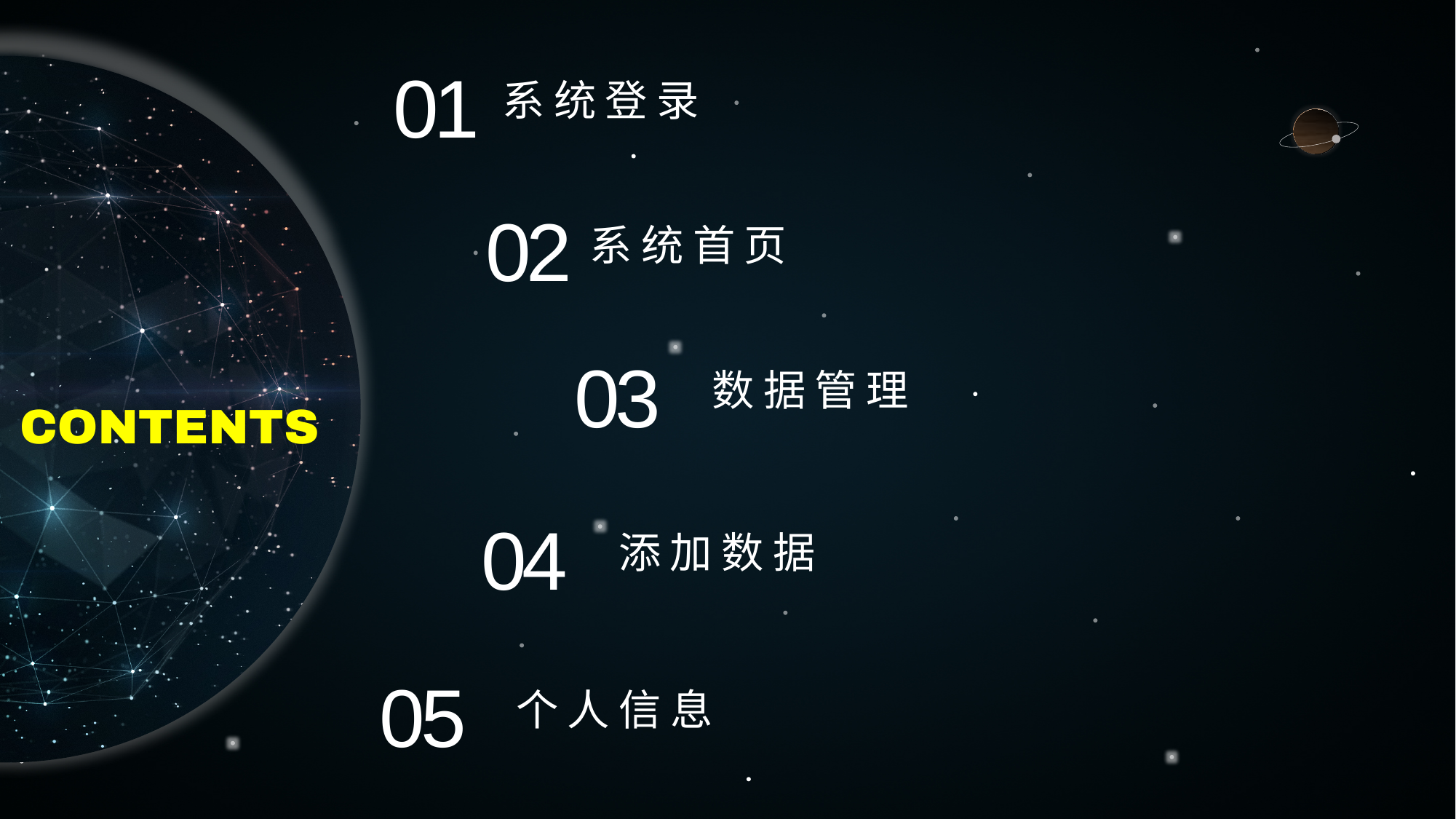

01
系统登录

02
系统首页

03
数据管理

CONTENTS
04
添加数据

05
个人信息